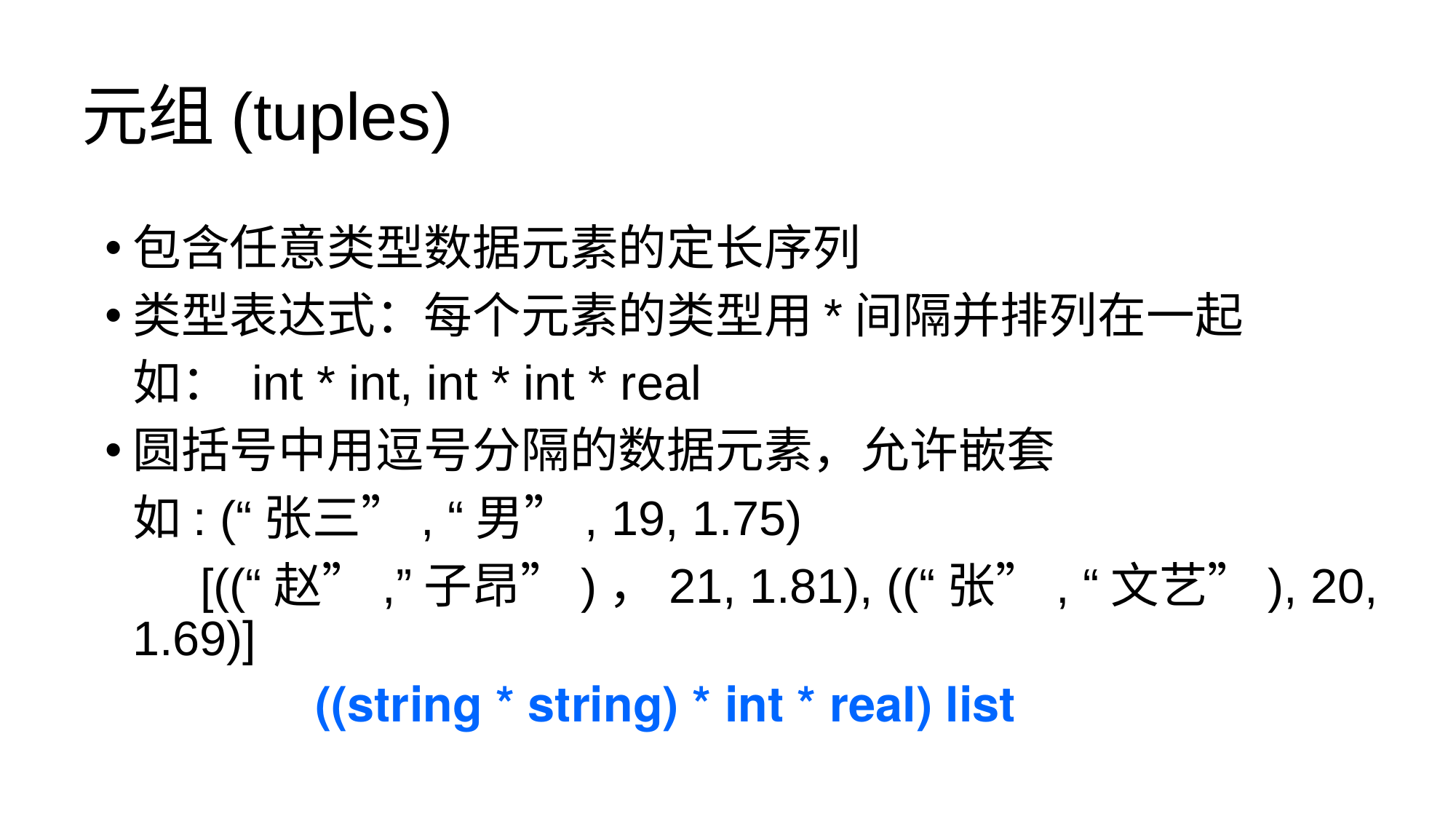

# 元组(tuples)
包含任意类型数据元素的定长序列
类型表达式：每个元素的类型用*间隔并排列在一起
	如： int * int, int * int * real
圆括号中用逗号分隔的数据元素，允许嵌套
	如: (“张三”, “男”, 19, 1.75)
	     [((“赵”,”子昂”)，21, 1.81), ((“张”, “文艺”), 20, 1.69)]
((string * string) * int * real) list